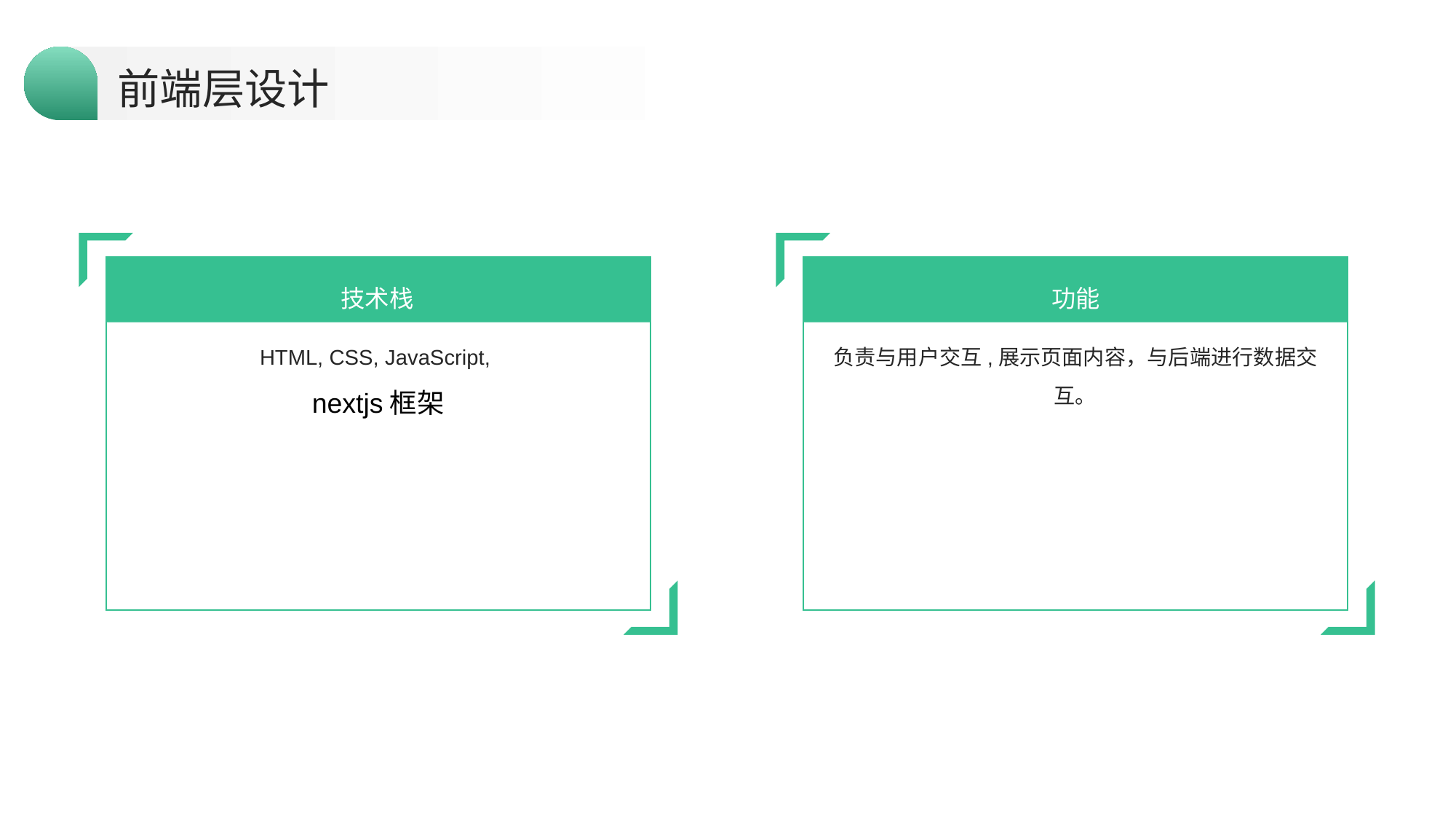

前端层设计

技术栈
功能
HTML, CSS, JavaScript,
nextjs框架
负责与用户交互,展示页面内容，与后端进行数据交互。